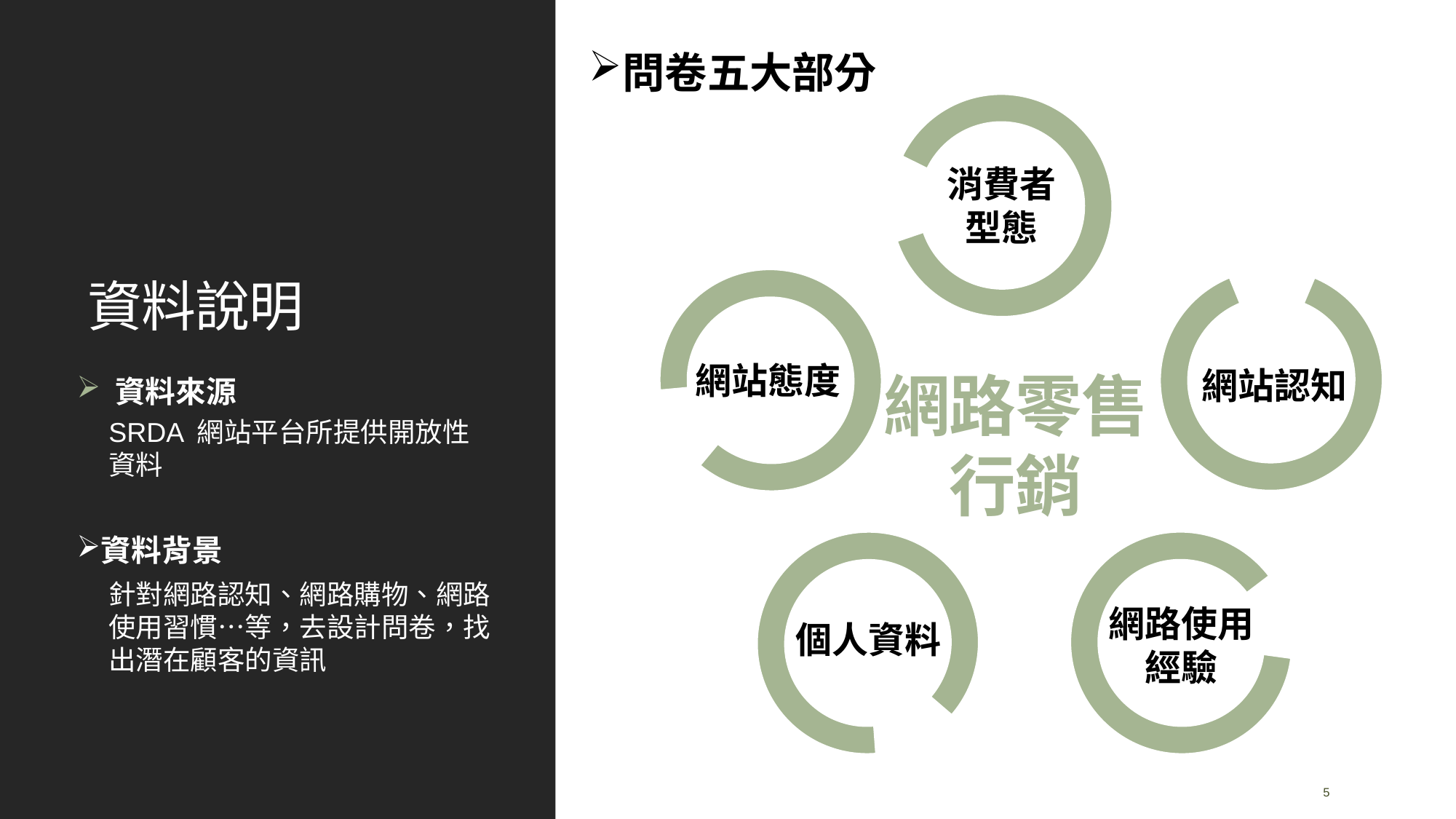

問卷五大部分
# 資料說明

消費者型態

網站態度
網站認知
網路零售行銷
 資料來源
SRDA 網站平台所提供開放性資料

資料背景
針對網路認知、網路購物、網路使用習慣…等，去設計問卷，找出潛在顧客的資訊

網路使用經驗
個人資料
5